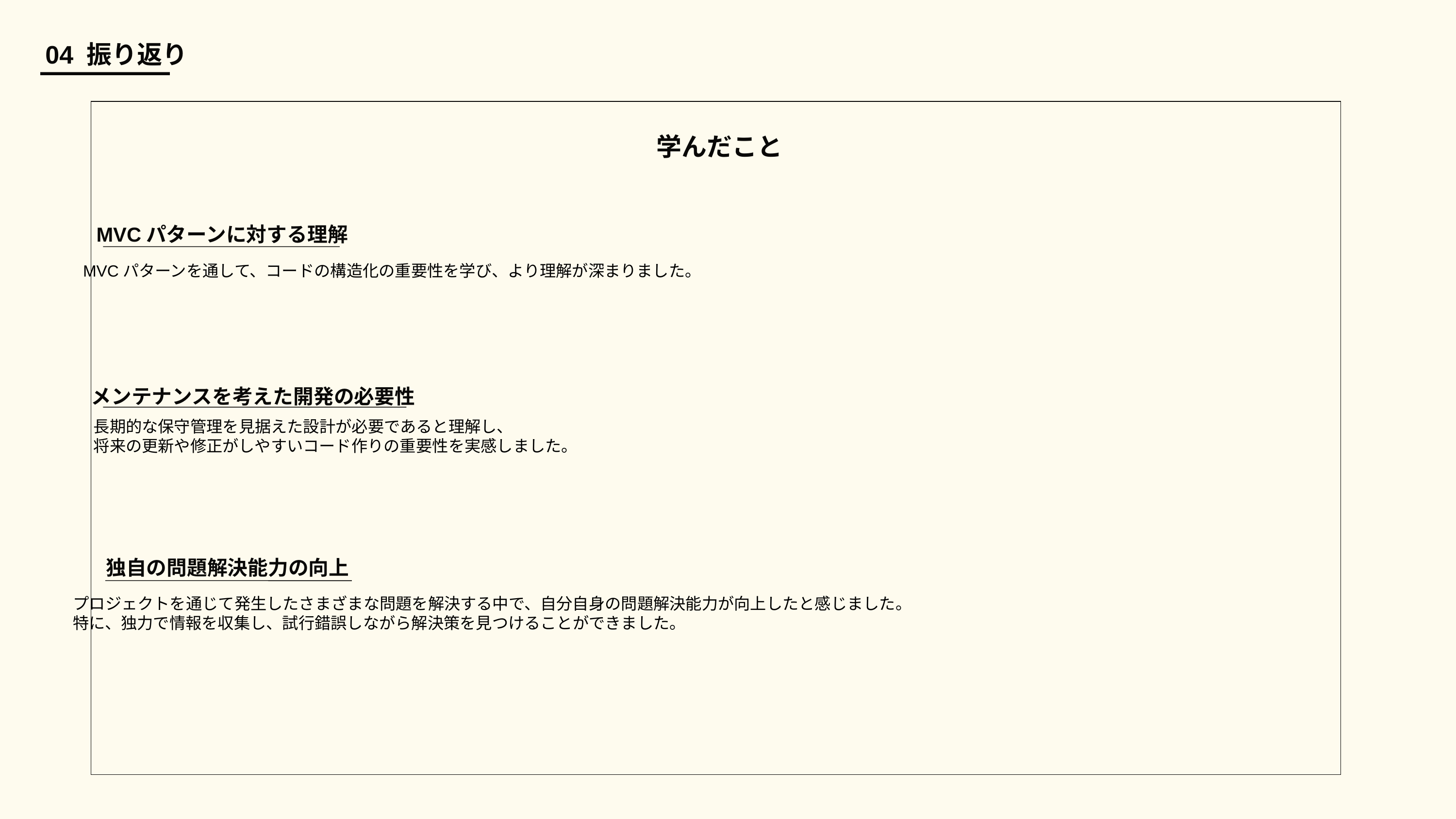

04 振り返り

学んだこと
MVCパターンに対する理解

MVCパターンを通して、コードの構造化の重要性を学び、より理解が深まりました。
メンテナンスを考えた開発の必要性

長期的な保守管理を見据えた設計が必要であると理解し、
将来の更新や修正がしやすいコード作りの重要性を実感しました。
独自の問題解決能力の向上

プロジェクトを通じて発生したさまざまな問題を解決する中で、自分自身の問題解決能力が向上したと感じました。
特に、独力で情報を収集し、試行錯誤しながら解決策を見つけることができました。